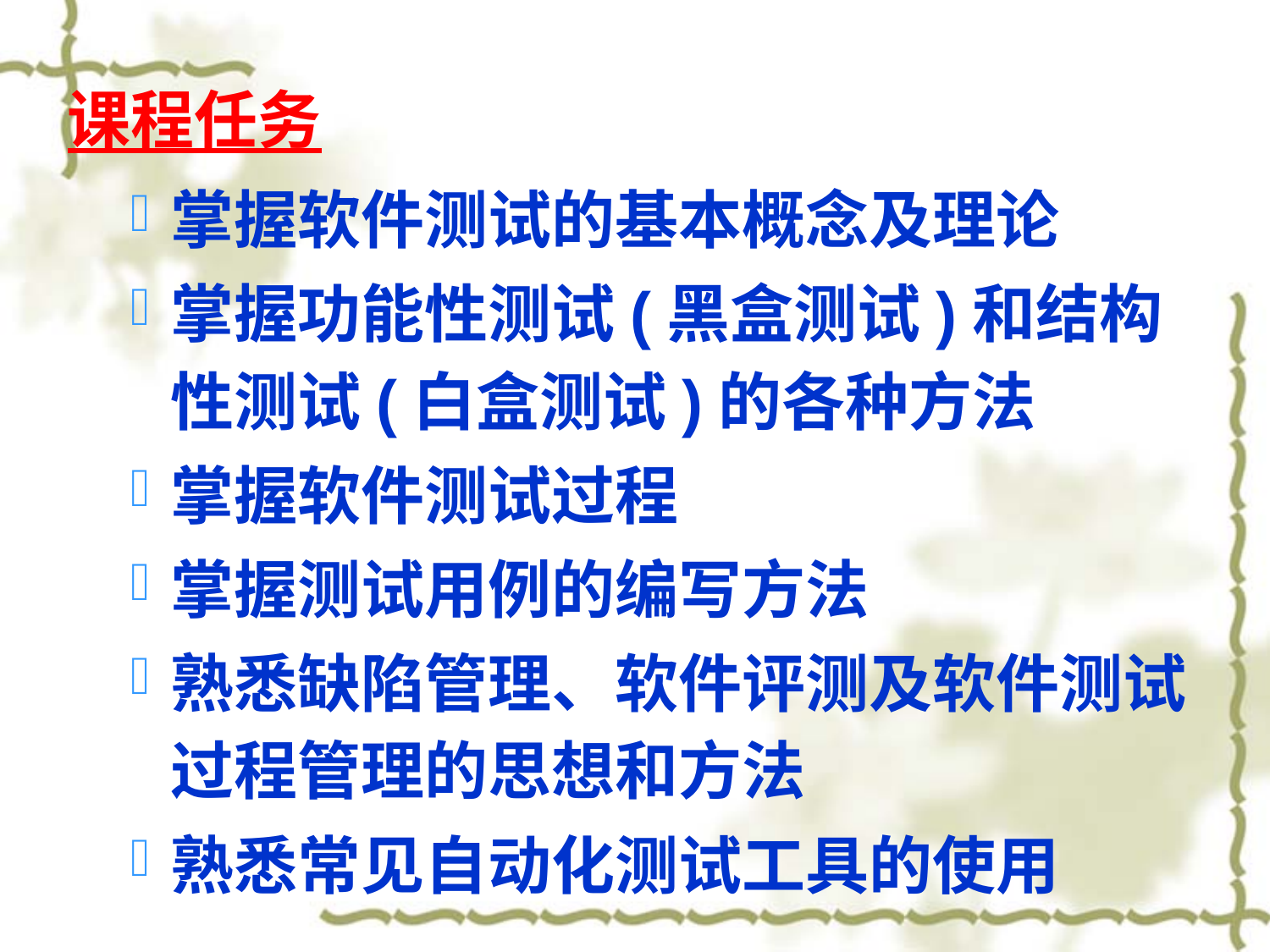

课程任务
掌握软件测试的基本概念及理论
掌握功能性测试(黑盒测试)和结构性测试(白盒测试)的各种方法
掌握软件测试过程
掌握测试用例的编写方法
熟悉缺陷管理、软件评测及软件测试过程管理的思想和方法
熟悉常见自动化测试工具的使用